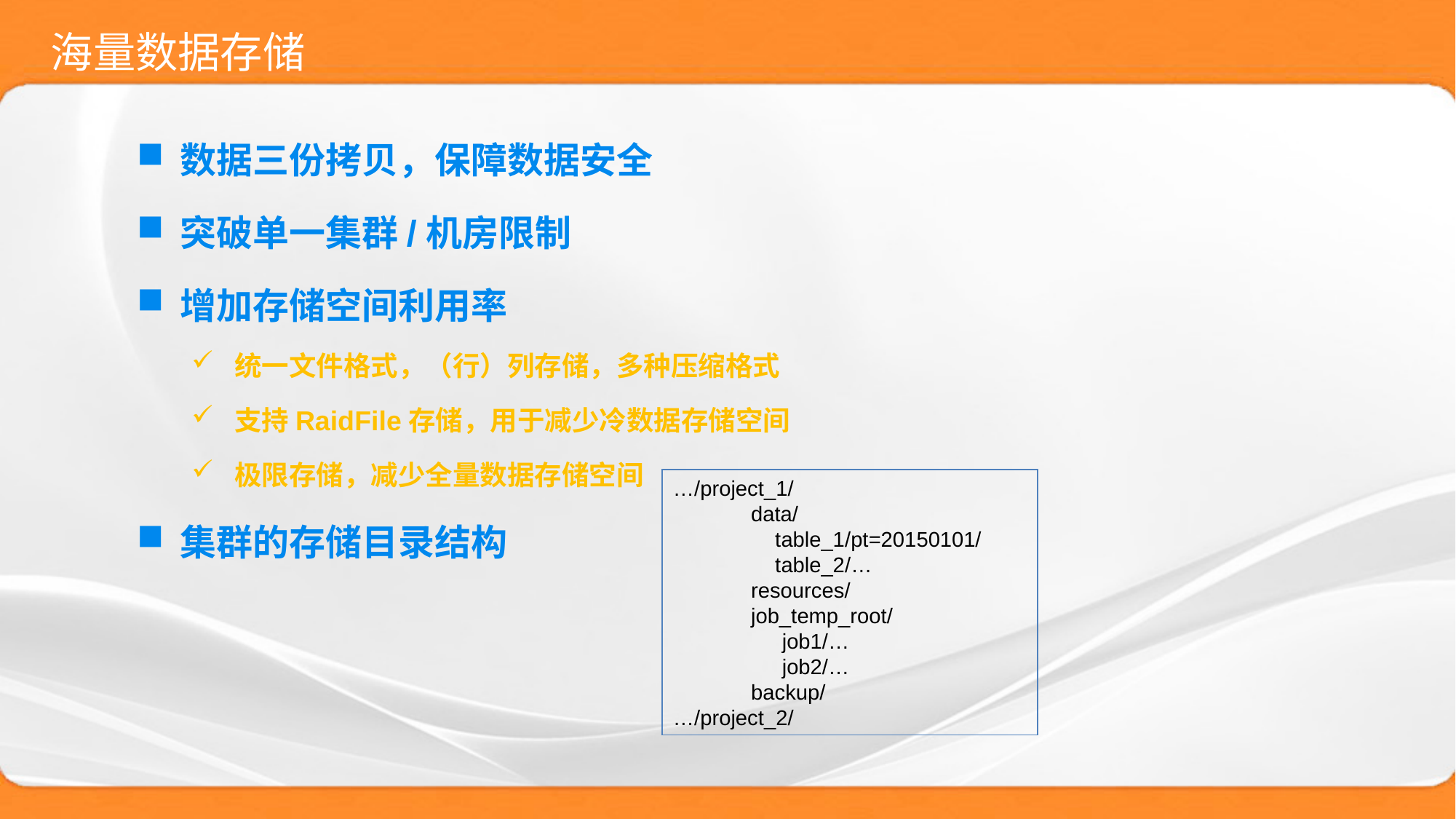

# 海量数据存储
数据三份拷贝，保障数据安全
突破单一集群/机房限制
增加存储空间利用率
统一文件格式，（行）列存储，多种压缩格式
支持RaidFile存储，用于减少冷数据存储空间
极限存储，减少全量数据存储空间
集群的存储目录结构
…/project_1/
             data/
                 table_1/pt=20150101/
                 table_2/…
             resources/
             job_temp_root/
             	job1/…
             	job2/…
             backup/
…/project_2/